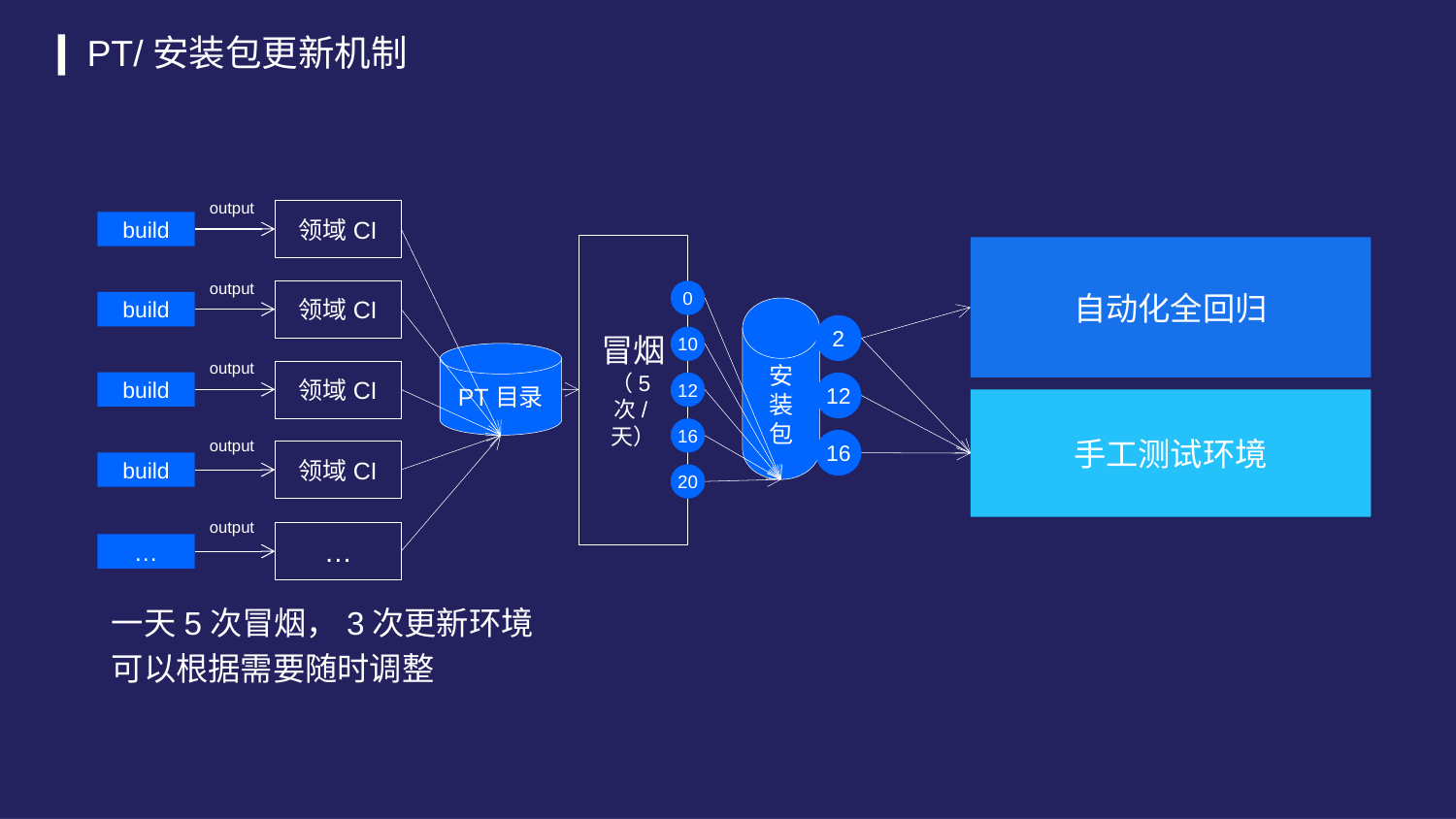

PT/安装包更新机制

output
领域CI
build
冒烟
（5次/天）
自动化全回归
output
领域CI
0
build
安装包
2
10
PT目录
output
领域CI
build
12
12
手工测试环境
16
output
16
领域CI
build
20
output
…
…
一天5次冒烟，3次更新环境
可以根据需要随时调整